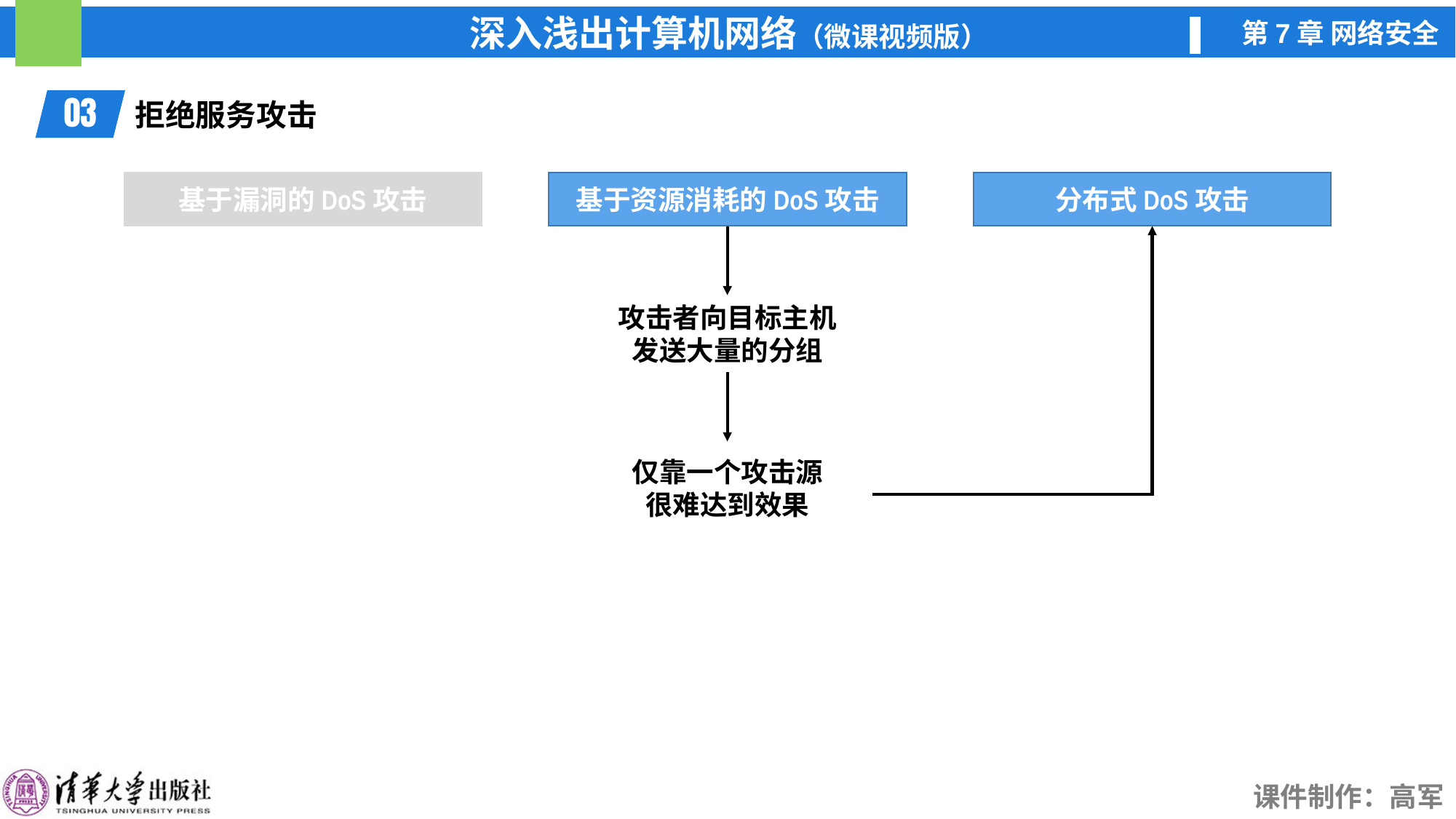

03
拒绝服务攻击
基于漏洞的DoS攻击
基于资源消耗的DoS攻击
基于资源消耗的DoS攻击
分布式DoS攻击
分布式DoS攻击
攻击者向目标主机
发送大量的分组
仅靠一个攻击源
很难达到效果